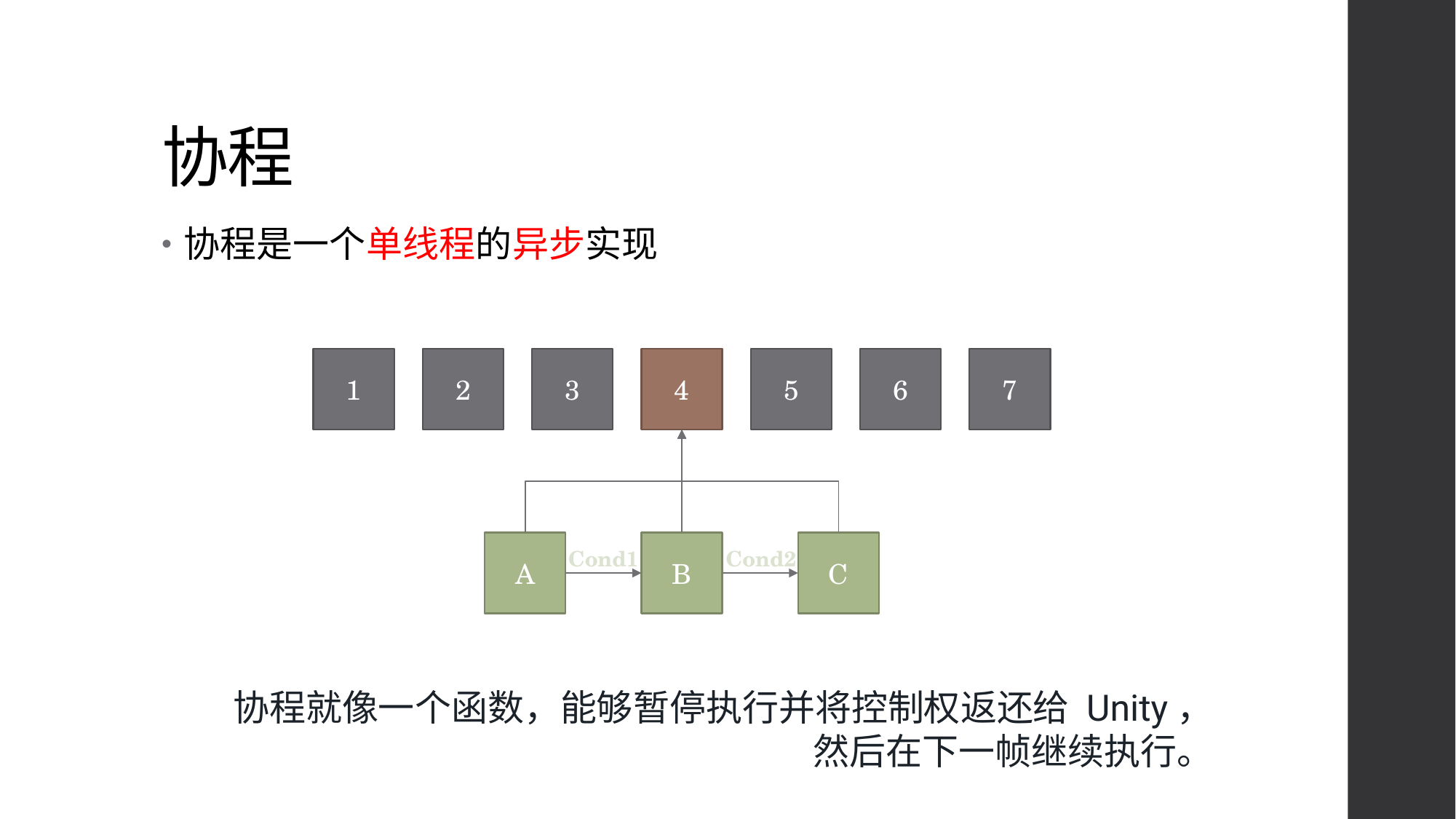

# 协程
协程是一个单线程的异步实现
4
2
3
6
7
1
5
C
A
B
Cond2
Cond1
协程就像一个函数，能够暂停执行并将控制权返还给 Unity，然后在下一帧继续执行。